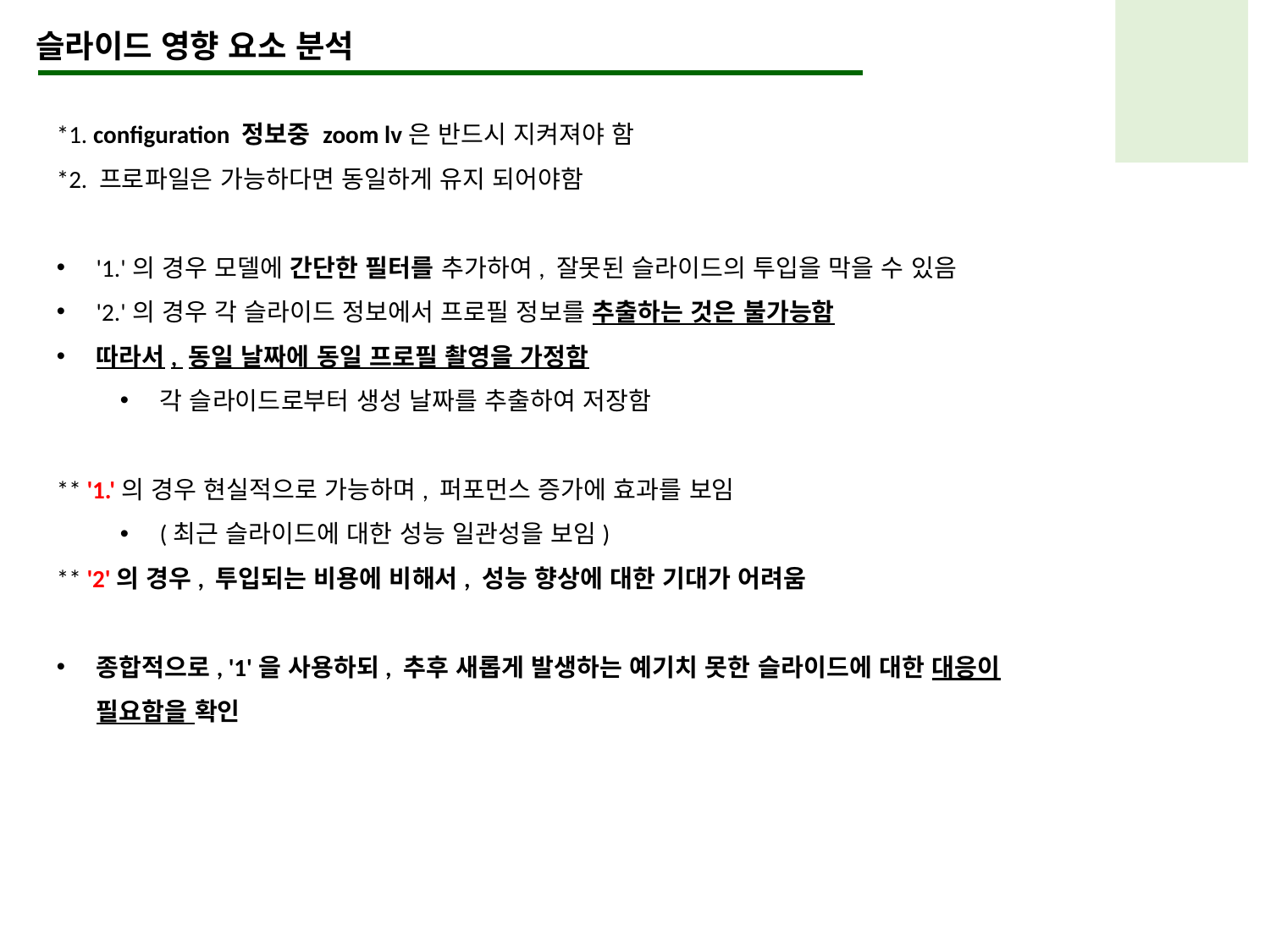

슬라이드 영향 요소 분석
*1. configuration 정보중 zoom lv은 반드시 지켜져야 함
*2. 프로파일은 가능하다면 동일하게 유지 되어야함

'1.'의 경우 모델에 간단한 필터를 추가하여, 잘못된 슬라이드의 투입을 막을 수 있음
'2.'의 경우 각 슬라이드 정보에서 프로필 정보를 추출하는 것은 불가능함
따라서, 동일 날짜에 동일 프로필 촬영을 가정함
각 슬라이드로부터 생성 날짜를 추출하여 저장함

** '1.'의 경우 현실적으로 가능하며, 퍼포먼스 증가에 효과를 보임
(최근 슬라이드에 대한 성능 일관성을 보임)
** '2'의 경우, 투입되는 비용에 비해서, 성능 향상에 대한 기대가 어려움

종합적으로, '1'을 사용하되, 추후 새롭게 발생하는 예기치 못한 슬라이드에 대한 대응이 필요함을 확인